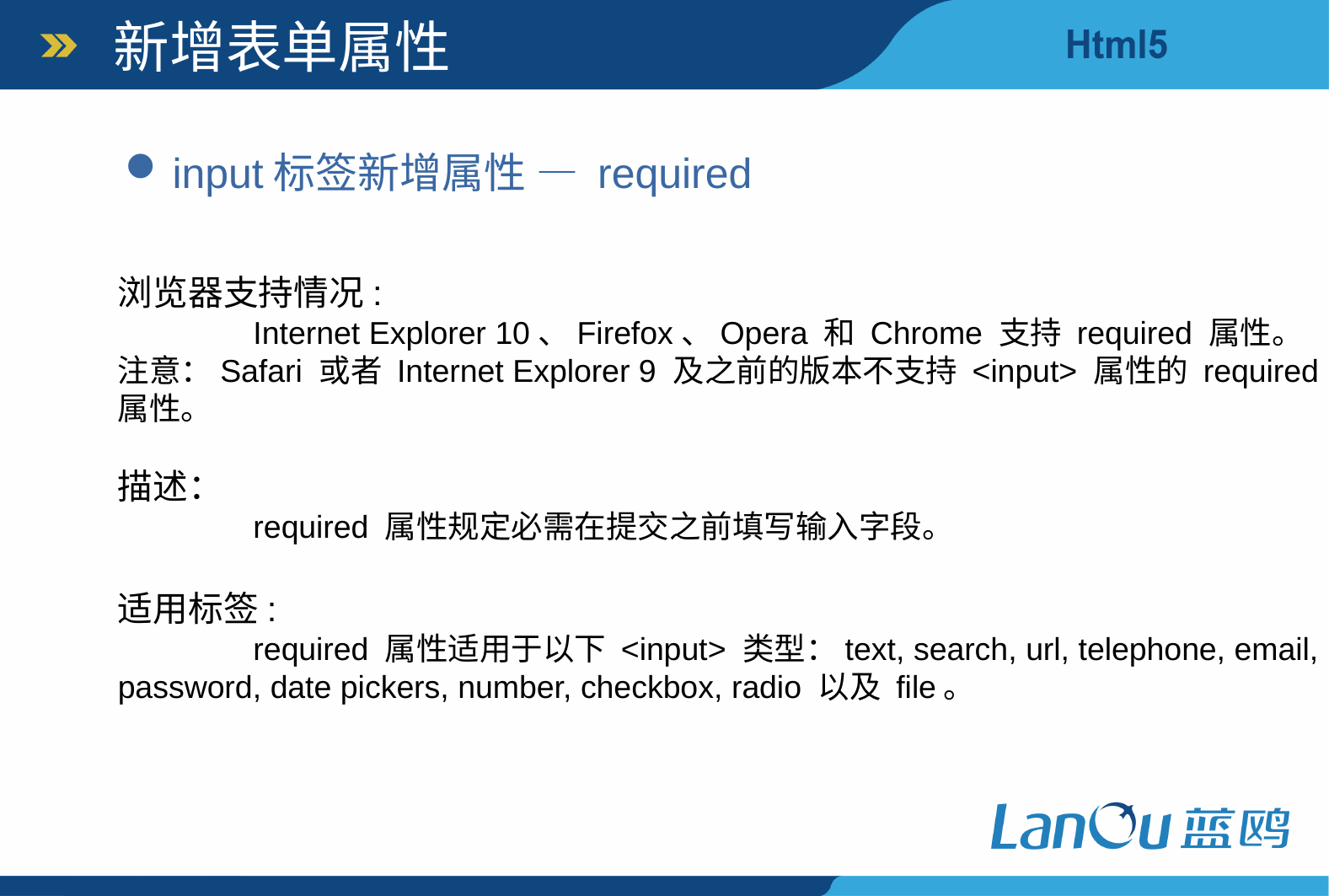

新增表单属性
input标签新增属性 — required

浏览器支持情况:
	 Internet Explorer 10、Firefox、Opera 和 Chrome 支持 required 属性。
注意：Safari 或者 Internet Explorer 9 及之前的版本不支持 <input> 属性的 required 属性。

描述：
	 required 属性规定必需在提交之前填写输入字段。

适用标签:
	 required 属性适用于以下 <input> 类型：text, search, url, telephone, email, password, date pickers, number, checkbox, radio 以及 file。